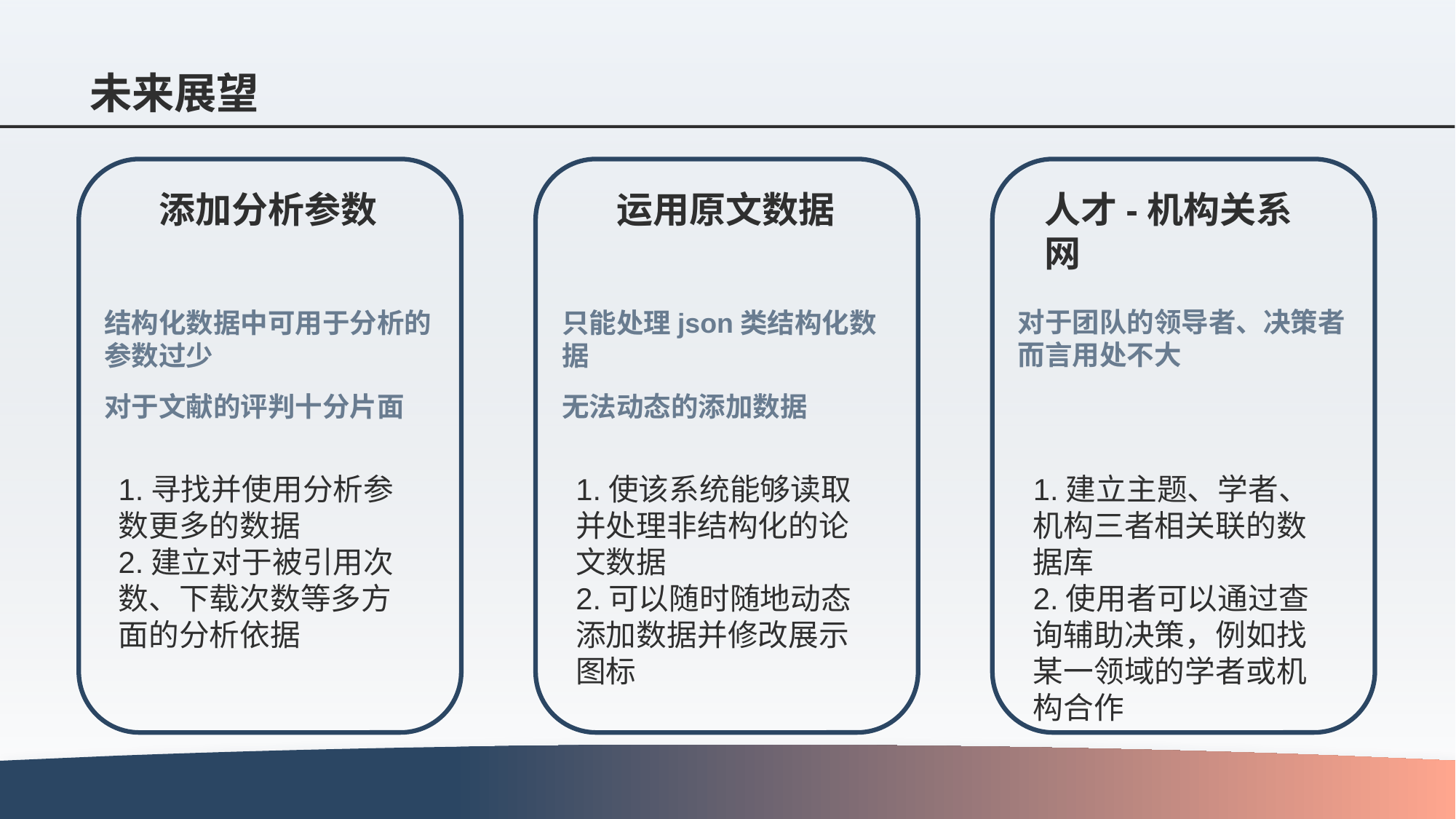

# 未来展望

人才-机构关系网
添加分析参数
运用原文数据
对于团队的领导者、决策者而言用处不大
结构化数据中可用于分析的参数过少
对于文献的评判十分片面
只能处理json类结构化数据
无法动态的添加数据
1.寻找并使用分析参数更多的数据
2.建立对于被引用次数、下载次数等多方面的分析依据
1.使该系统能够读取并处理非结构化的论文数据
2.可以随时随地动态添加数据并修改展示图标
1.建立主题、学者、机构三者相关联的数据库
2.使用者可以通过查询辅助决策，例如找某一领域的学者或机构合作